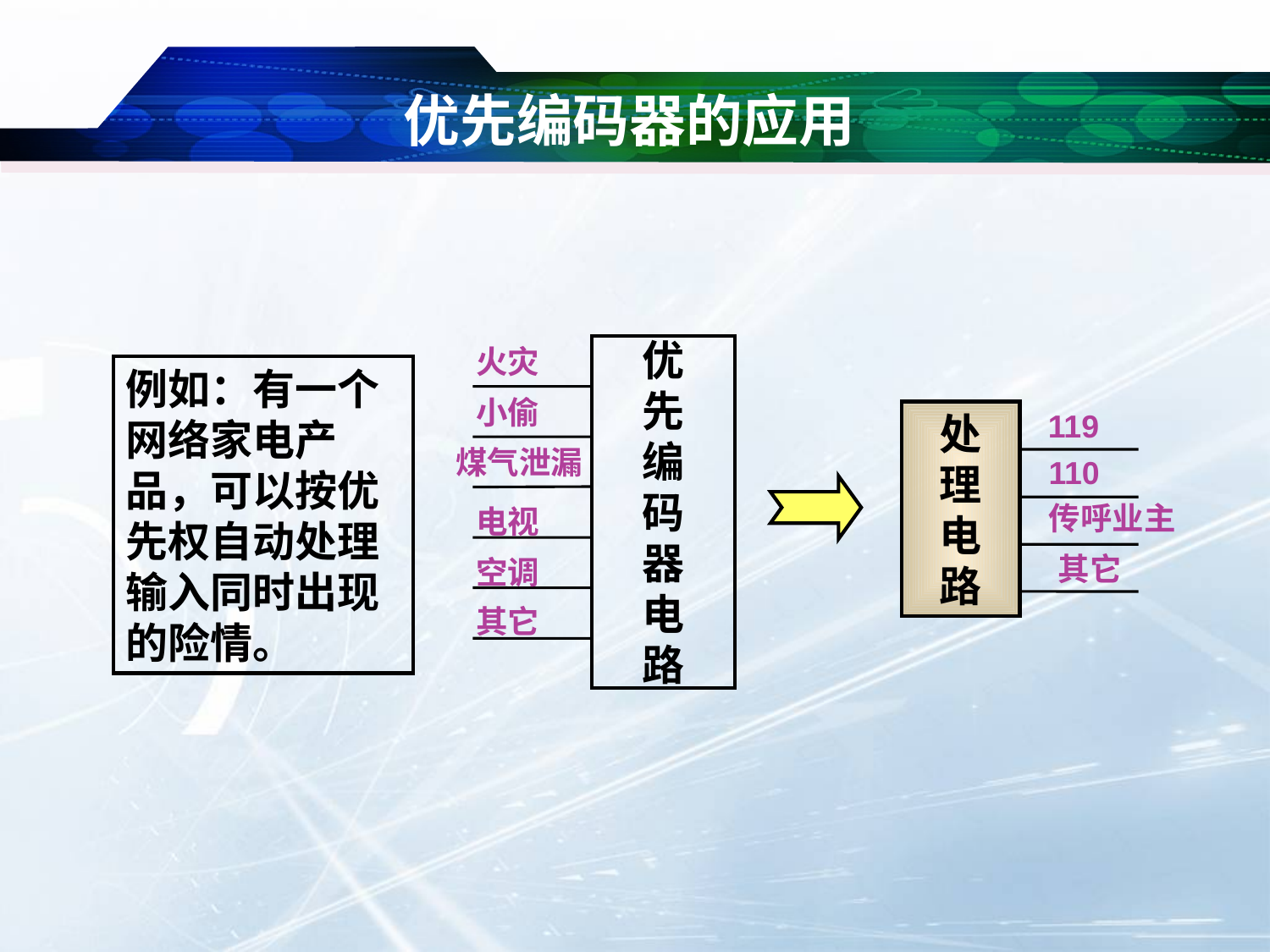

# 优先编码器的应用
火灾
优
先
编
码
器
电
路

例如：有一个网络家电产品，可以按优先权自动处理输入同时出现的险情。
小偷
119
处
理
电
路

煤气泄漏
110

传呼业主
电视
其它
空调
其它